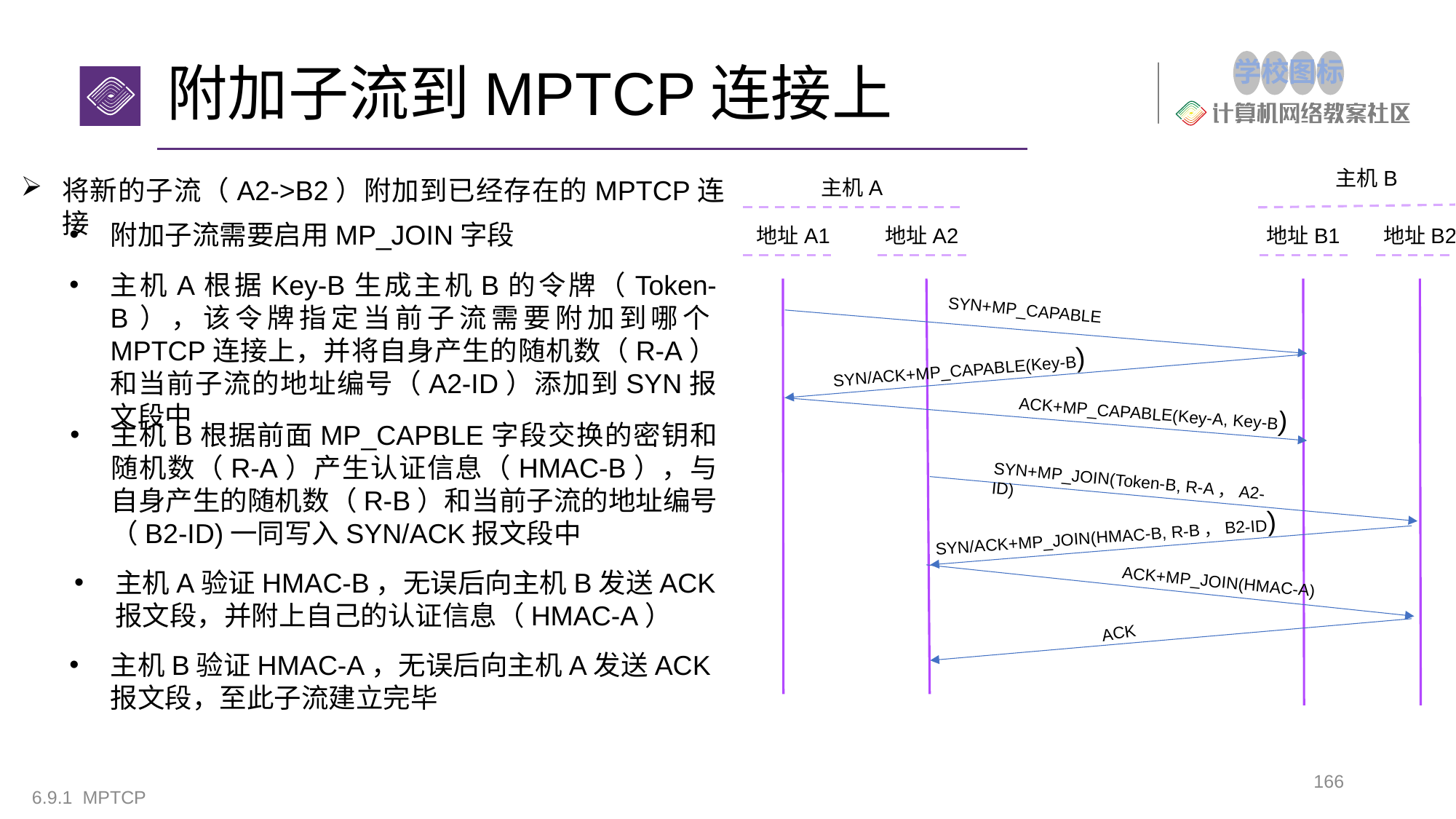

# 附加子流到MPTCP连接上
主机B
将新的子流（A2->B2）附加到已经存在的MPTCP连接
主机A
附加子流需要启用MP_JOIN字段
地址A1
地址A2
地址B1
地址B2
主机A根据Key-B生成主机B的令牌（Token-B），该令牌指定当前子流需要附加到哪个MPTCP连接上，并将自身产生的随机数（R-A）和当前子流的地址编号（A2-ID）添加到SYN报文段中
SYN+MP_CAPABLE
SYN/ACK+MP_CAPABLE(Key-B)
ACK+MP_CAPABLE(Key-A, Key-B)
主机B根据前面MP_CAPBLE字段交换的密钥和随机数（R-A）产生认证信息（HMAC-B），与自身产生的随机数（R-B）和当前子流的地址编号（B2-ID)一同写入SYN/ACK报文段中
SYN+MP_JOIN(Token-B, R-A，A2-ID)
SYN/ACK+MP_JOIN(HMAC-B, R-B，B2-ID)
主机A验证HMAC-B，无误后向主机B发送ACK报文段，并附上自己的认证信息（HMAC-A）
ACK+MP_JOIN(HMAC-A)
ACK
主机B验证HMAC-A，无误后向主机A发送ACK报文段，至此子流建立完毕
166
6.9.1  MPTCP